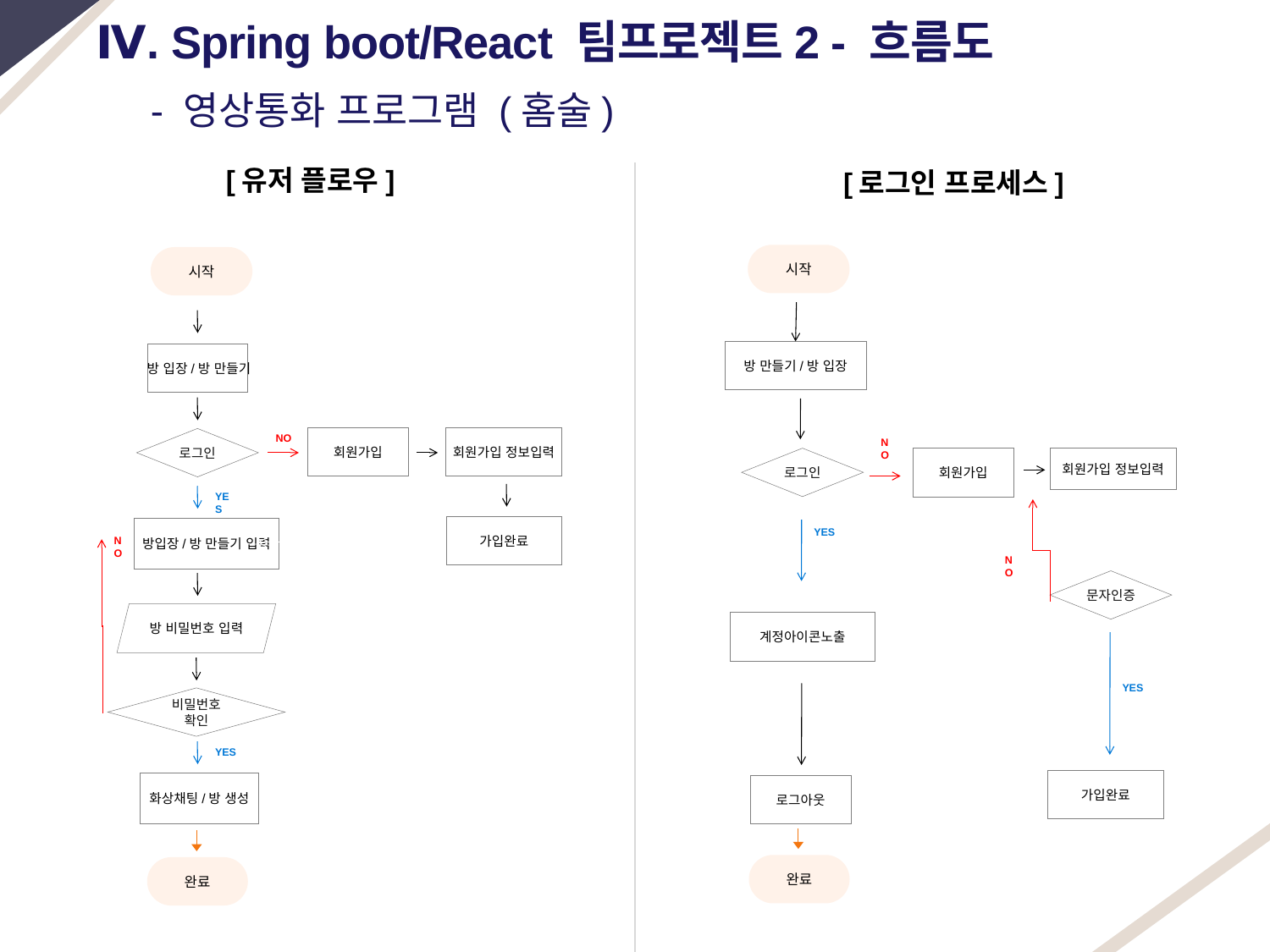

Ⅳ. Spring boot/React 팀프로젝트2 - 흐름도
     - 영상통화 프로그램 (홈술)
[유저 플로우]
[로그인 프로세스]
시작
시작
방 만들기/방 입장
방 입장/방 만들기
NO
회원가입
회원가입 정보입력
로그인
NO
로그인
회원가입
회원가입 정보입력
YES
가입완료
방입장/방 만들기 입력
YES
NO
NO
문자인증
방 비밀번호 입력
계정아이콘노출
YES
비밀번호
확인
YES
가입완료
화상채팅/방 생성
로그아웃
완료
완료